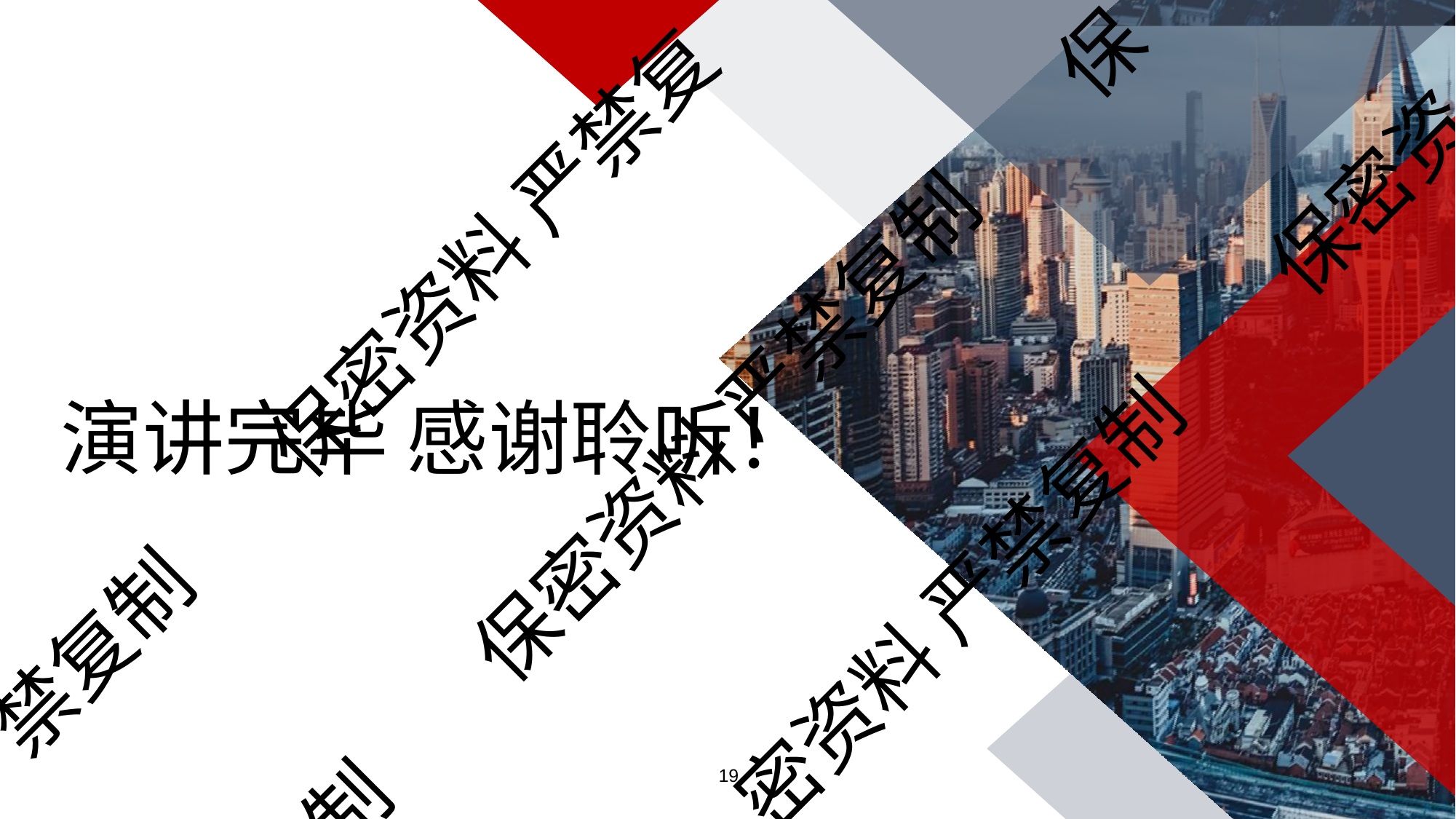

保

保密资
保密资料 严禁复

保密资料 严禁复制
# 演讲完毕 感谢聆听！

密资料 严禁复制
禁复制
制
19